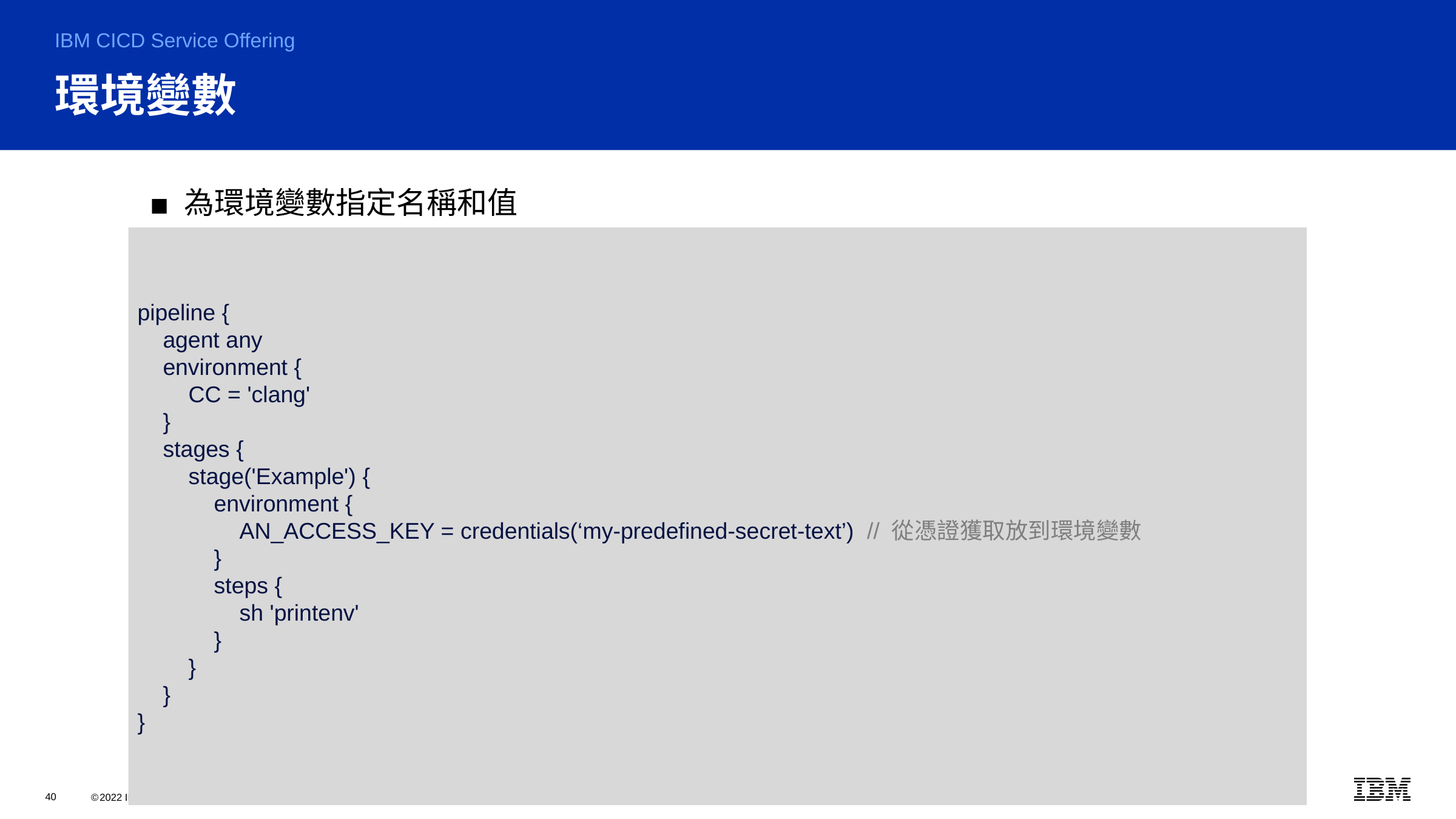

IBM CICD Service Offering
# 環境變數
為環境變數指定名稱和值
pipeline {
    agent any
    environment {
        CC = 'clang'
    }
    stages {
        stage('Example') {
            environment {
                AN_ACCESS_KEY = credentials(‘my-predefined-secret-text’)  // 從憑證獲取放到環境變數
            }
            steps {
                sh 'printenv'
            }
        }
    }
}